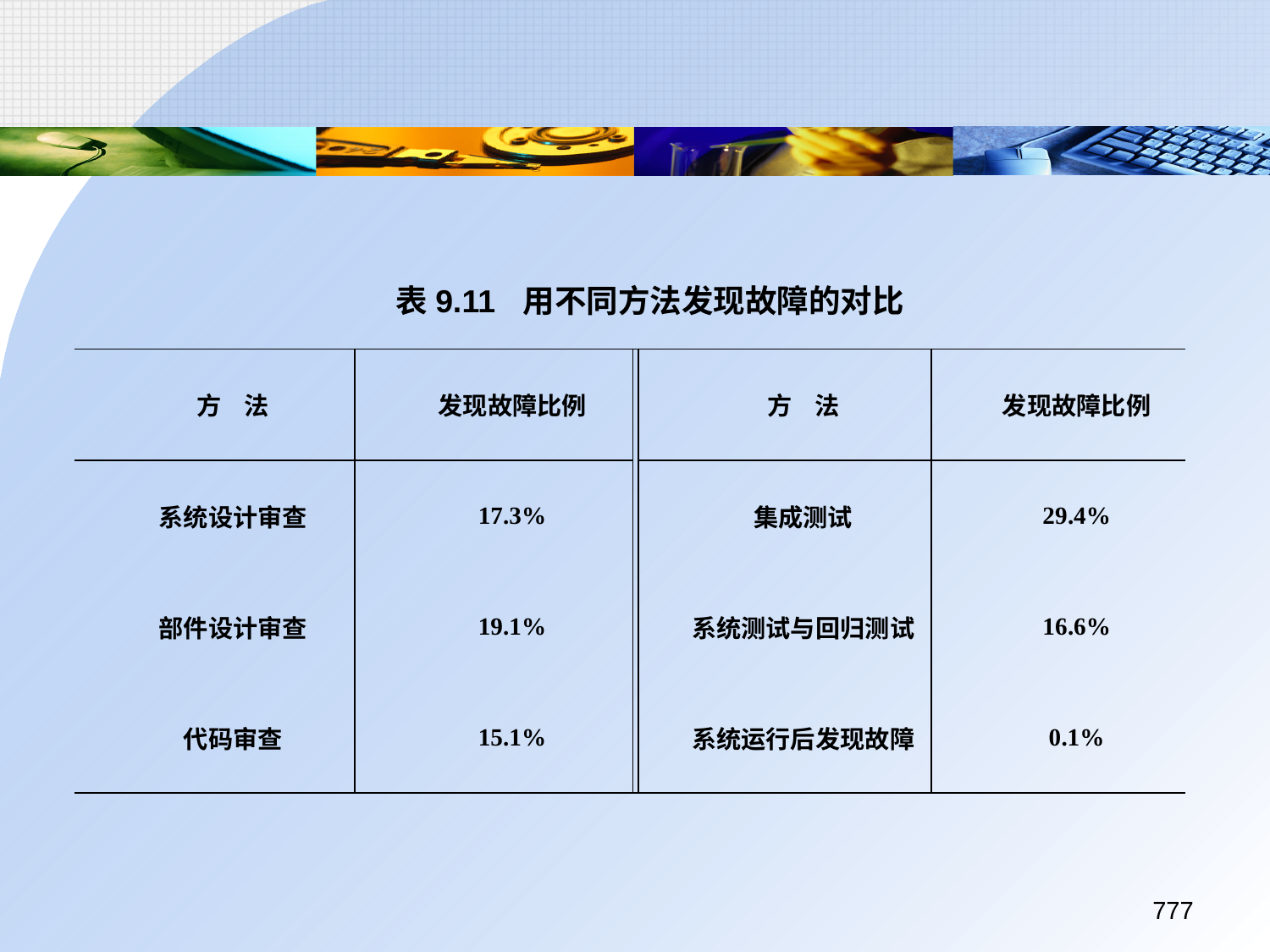

表9.11	用不同方法发现故障的对比
| 方 法 | 发现故障比例 |  | 方 法 | 发现故障比例 |
| --- | --- | --- | --- | --- |
| 系统设计审查 | 17.3% |  | 集成测试 | 29.4% |
| 部件设计审查 | 19.1% |  | 系统测试与回归测试 | 16.6% |
| 代码审查 | 15.1% |  | 系统运行后发现故障 | 0.1% |
777